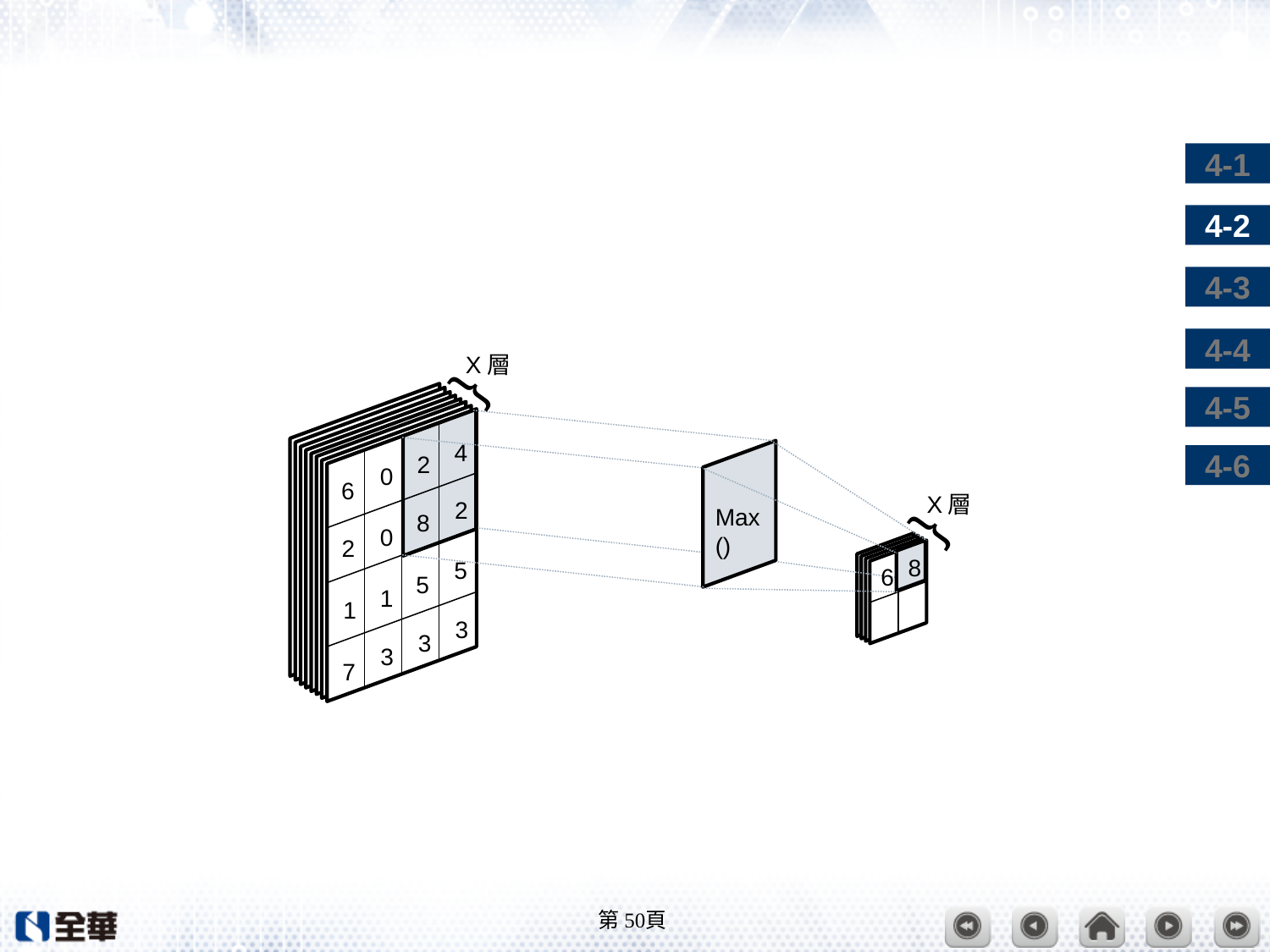

#

X層
{
4
2

0

6

X層
2
Max()
8
{
0
2
8
5

6

5

1
1
3
3
3
7